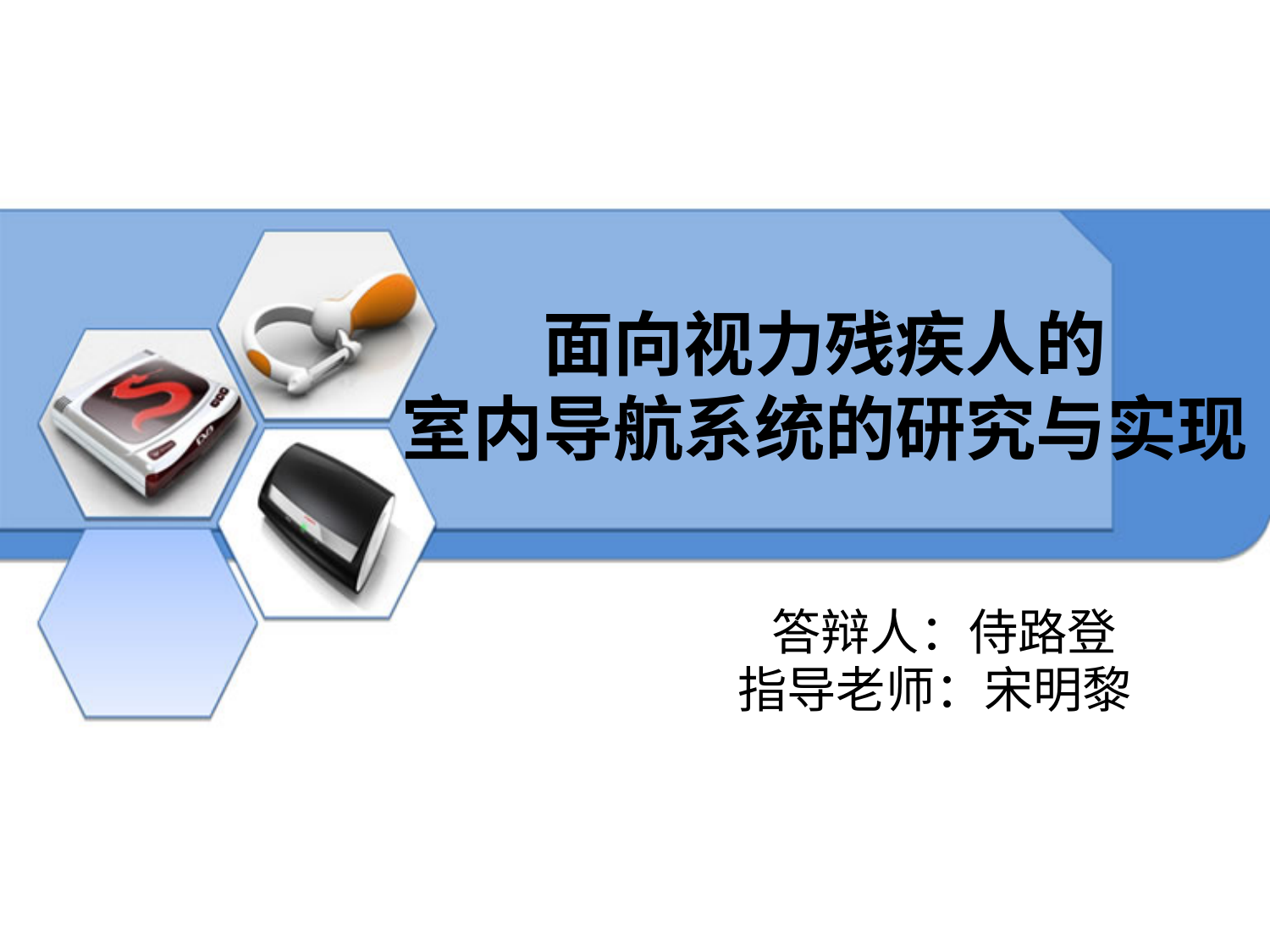

# 面向视力残疾人的 室内导航系统的研究与实现
  答辩人：侍路登
指导老师：宋明黎